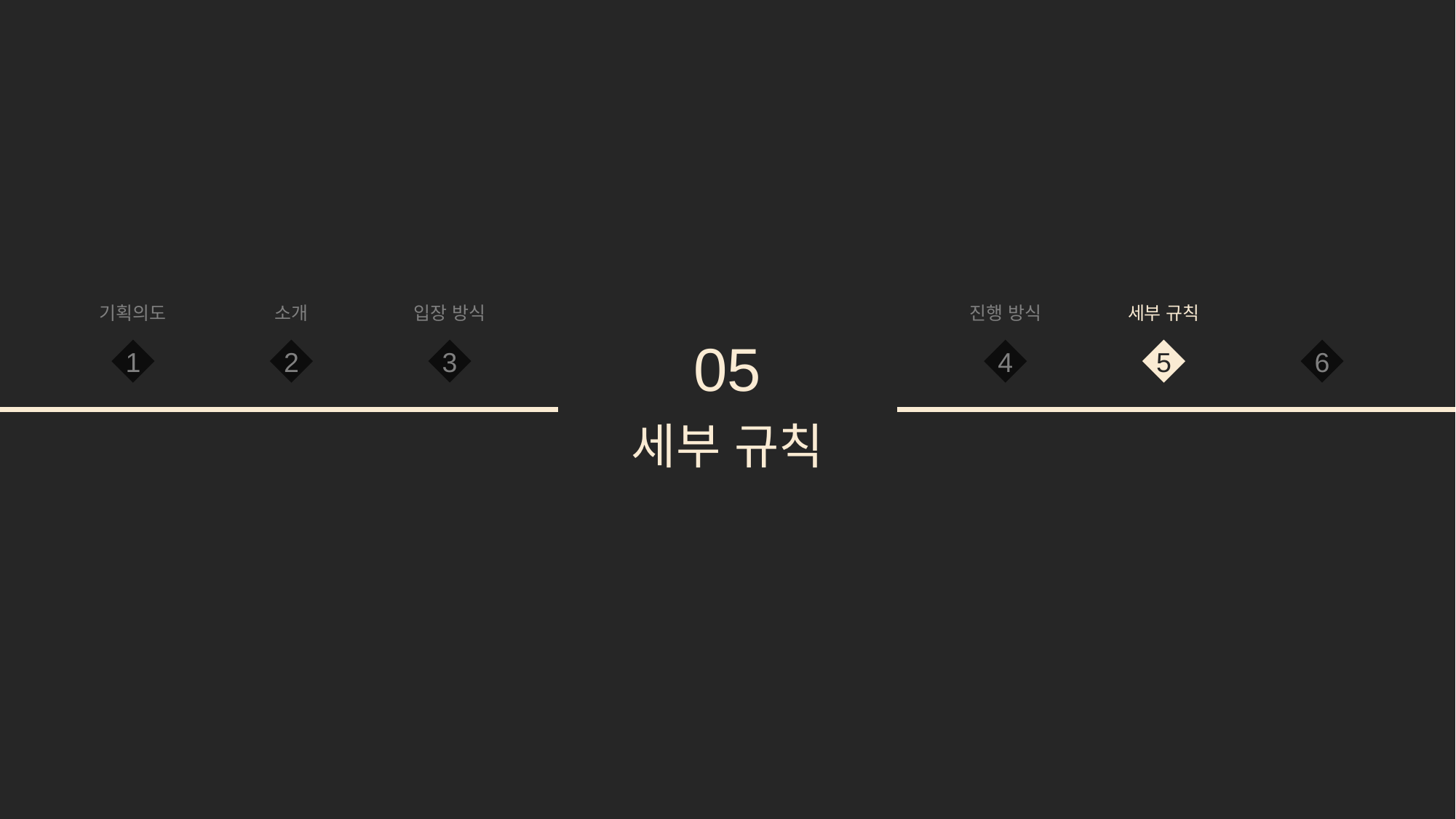

입장 방식
진행 방식
세부 규칙
기획의도
소개
05
1
2
3
4
5
6
세부 규칙